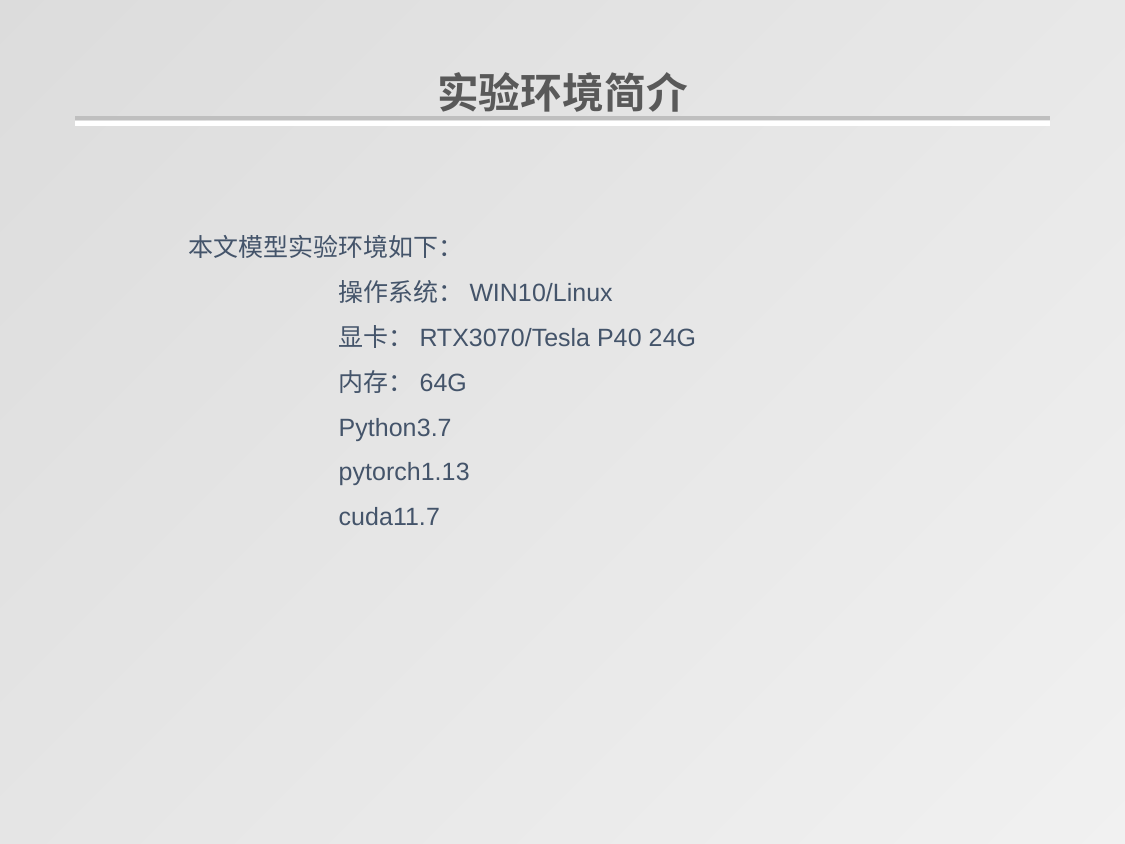

实验环境简介
本文模型实验环境如下：
	操作系统：WIN10/Linux
	显卡：RTX3070/Tesla P40 24G
	内存：64G
	Python3.7
	pytorch1.13
	cuda11.7